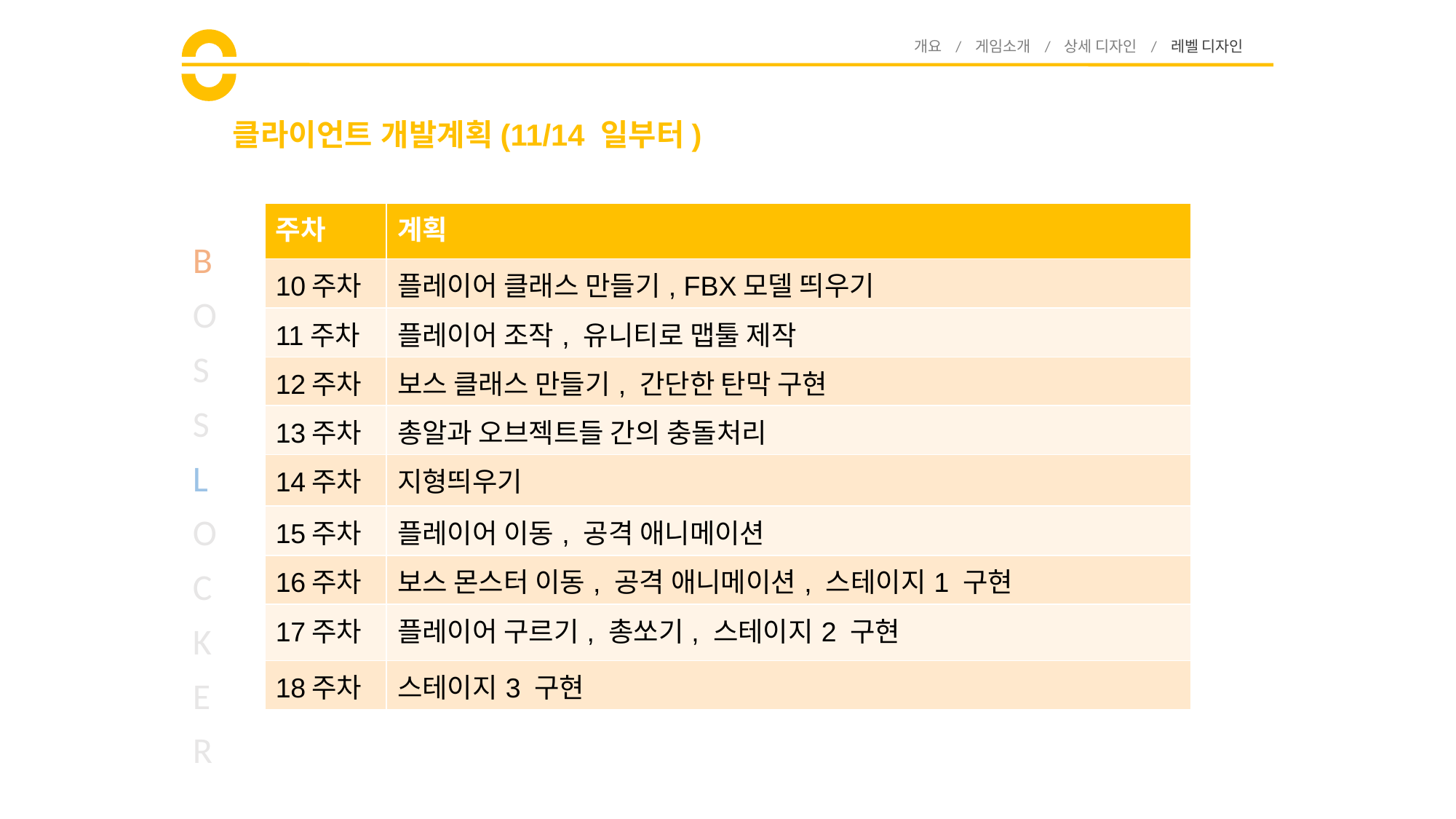

개요   /   게임소개   /   상세 디자인   /   레벨 디자인

# 클라이언트 개발계획(11/14 일부터)

| 주차 | 계획 |
| --- | --- |
| 10주차 | 플레이어 클래스 만들기, FBX모델 띄우기 |
| 11주차 | 플레이어 조작, 유니티로 맵툴 제작 |
| 12주차 | 보스 클래스 만들기, 간단한 탄막 구현 |
| 13주차 | 총알과 오브젝트들 간의 충돌처리 |
| 14주차 | 지형띄우기 |
| 15주차 | 플레이어 이동, 공격 애니메이션 |
| 16주차 | 보스 몬스터 이동, 공격 애니메이션, 스테이지1 구현 |
| 17주차 | 플레이어 구르기, 총쏘기, 스테이지2 구현 |
| 18주차 | 스테이지3 구현 |
B
O
S
S
L
O
C
K
E
R